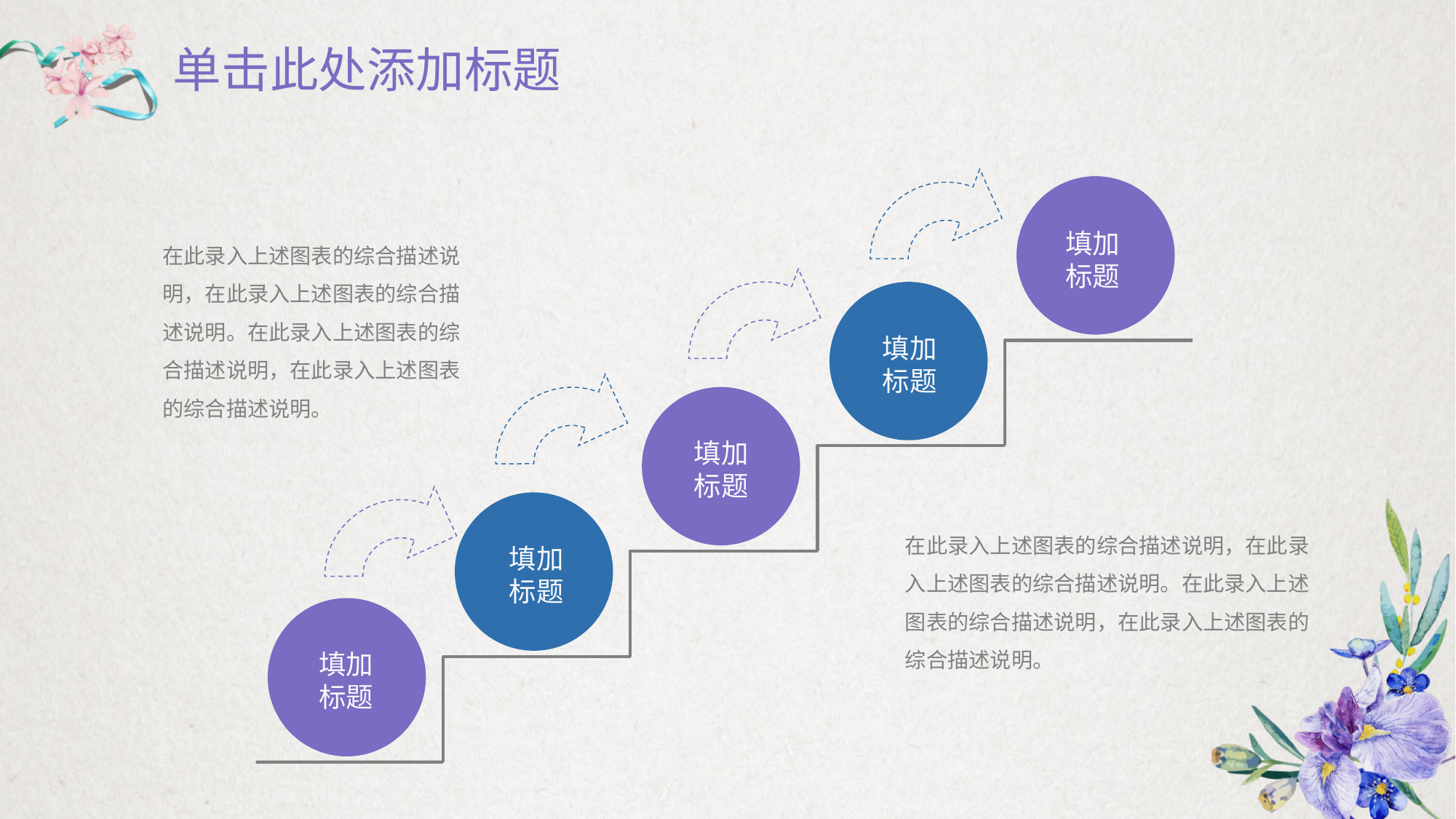

# 单击此处添加标题

填加
标题
在此录入上述图表的综合描述说明，在此录入上述图表的综合描述说明。在此录入上述图表的综合描述说明，在此录入上述图表的综合描述说明。

填加
标题

填加
标题

在此录入上述图表的综合描述说明，在此录入上述图表的综合描述说明。在此录入上述图表的综合描述说明，在此录入上述图表的综合描述说明。
填加
标题

填加
标题